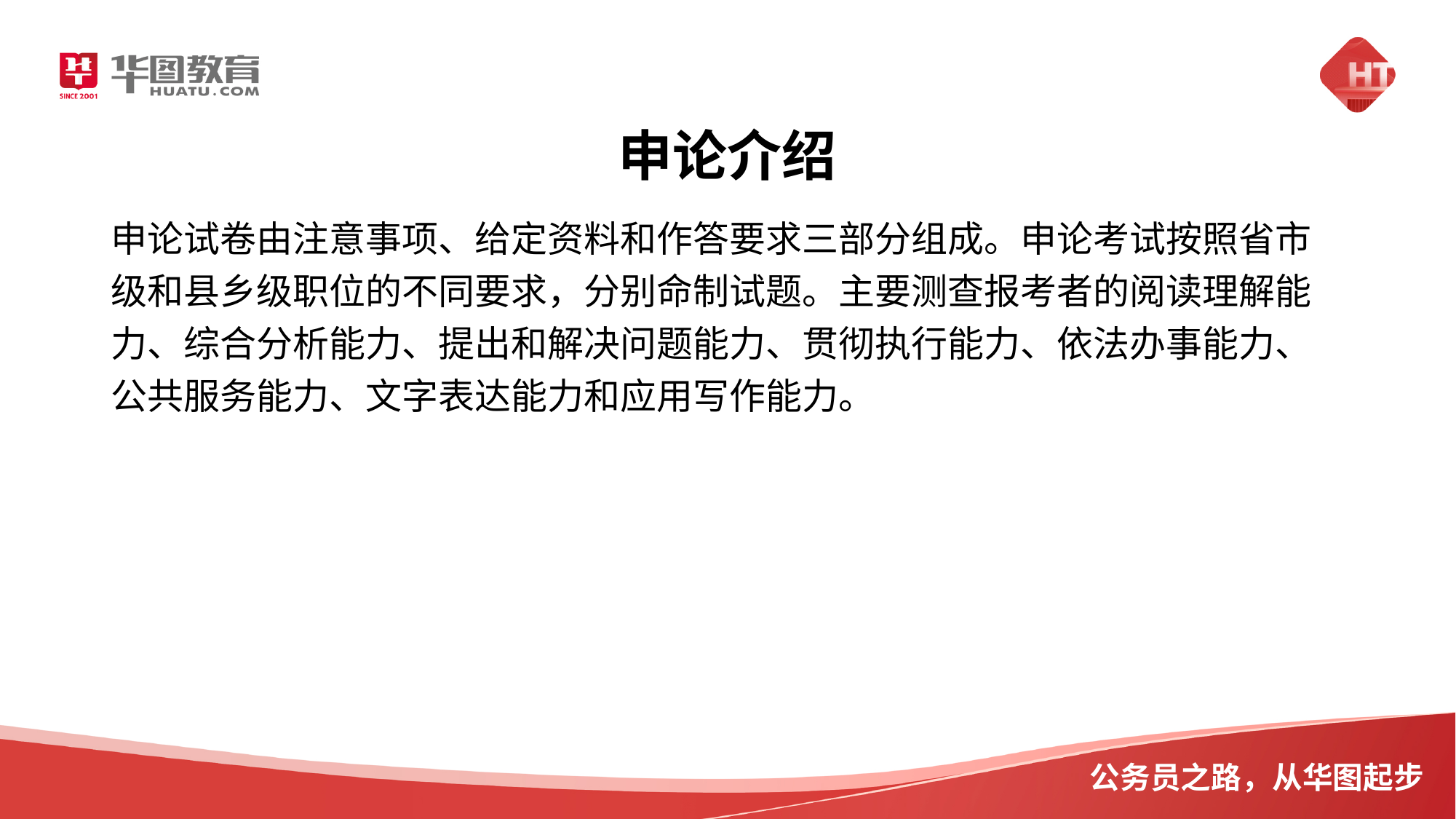

# 申论介绍
申论试卷由注意事项、给定资料和作答要求三部分组成。申论考试按照省市级和县乡级职位的不同要求，分别命制试题。主要测查报考者的阅读理解能力、综合分析能力、提出和解决问题能力、贯彻执行能力、依法办事能力、公共服务能力、文字表达能力和应用写作能力。